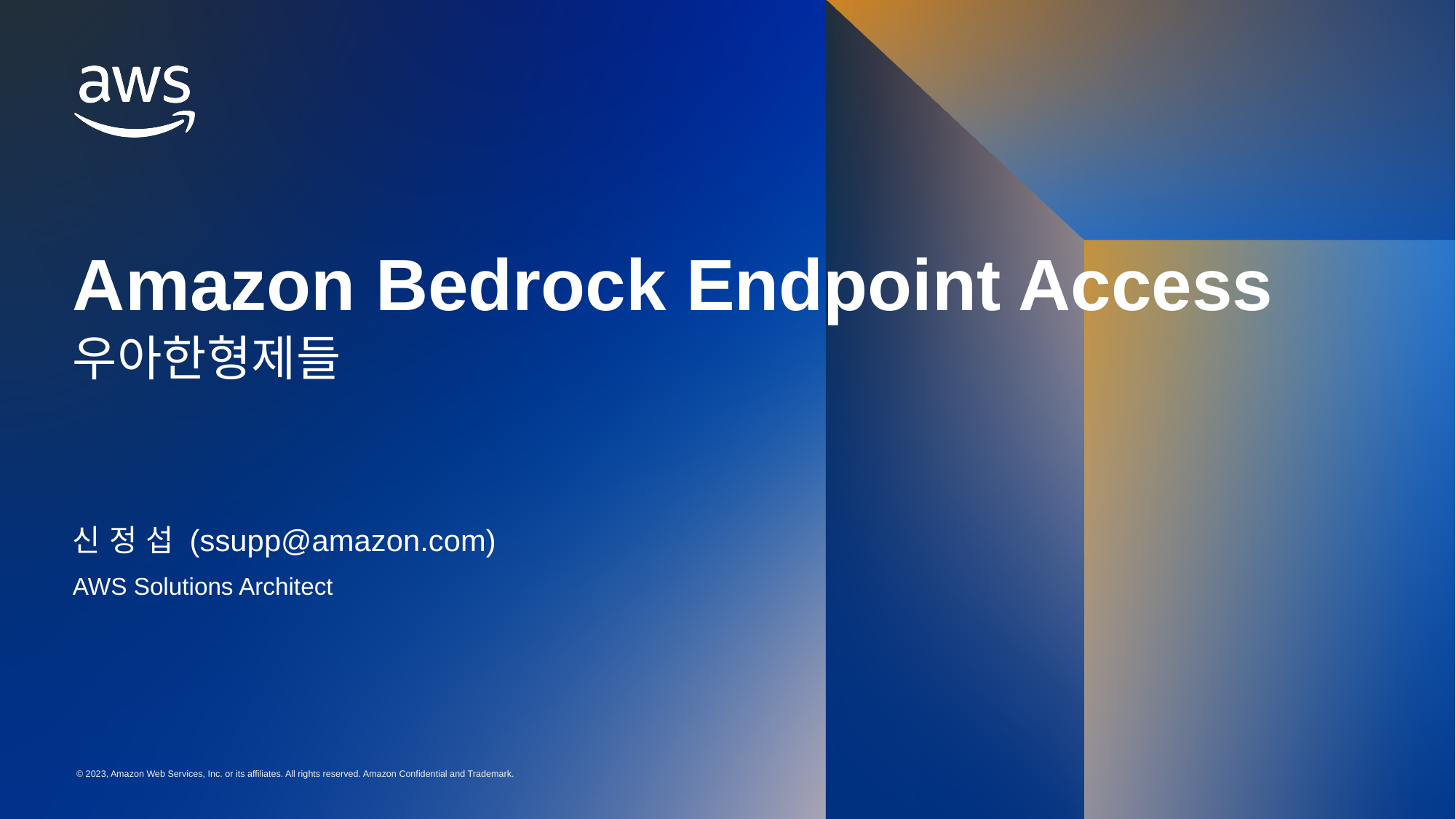

# Amazon Bedrock Endpoint Access
우아한형제들
신 정 섭 (ssupp@amazon.com)
AWS Solutions Architect